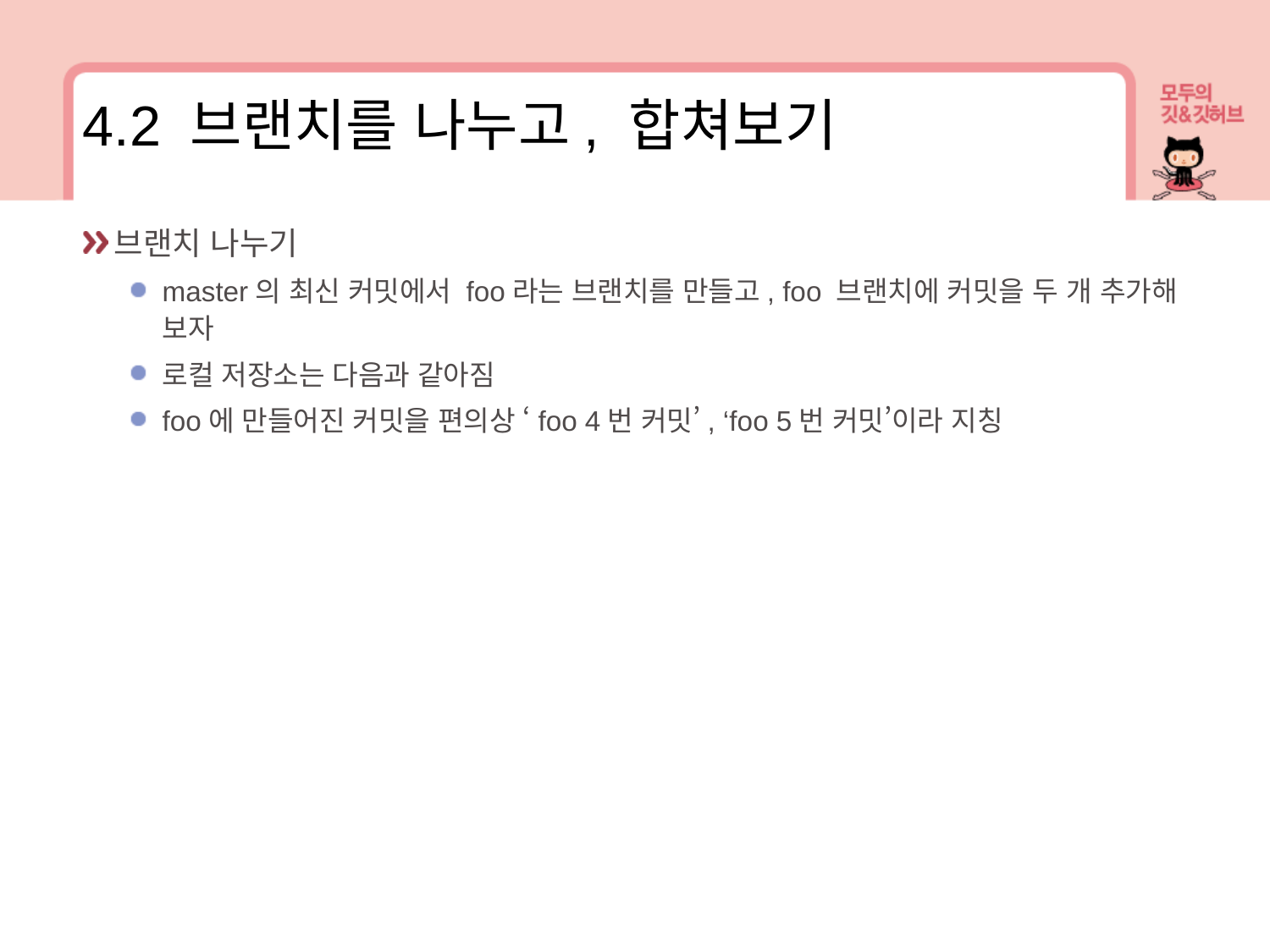

4.2 브랜치를 나누고, 합쳐보기
브랜치 나누기
master의 최신 커밋에서 foo라는 브랜치를 만들고, foo 브랜치에 커밋을 두 개 추가해 보자
로컬 저장소는 다음과 같아짐
foo에 만들어진 커밋을 편의상 ‘foo 4번 커밋’, ‘foo 5번 커밋’이라 지칭